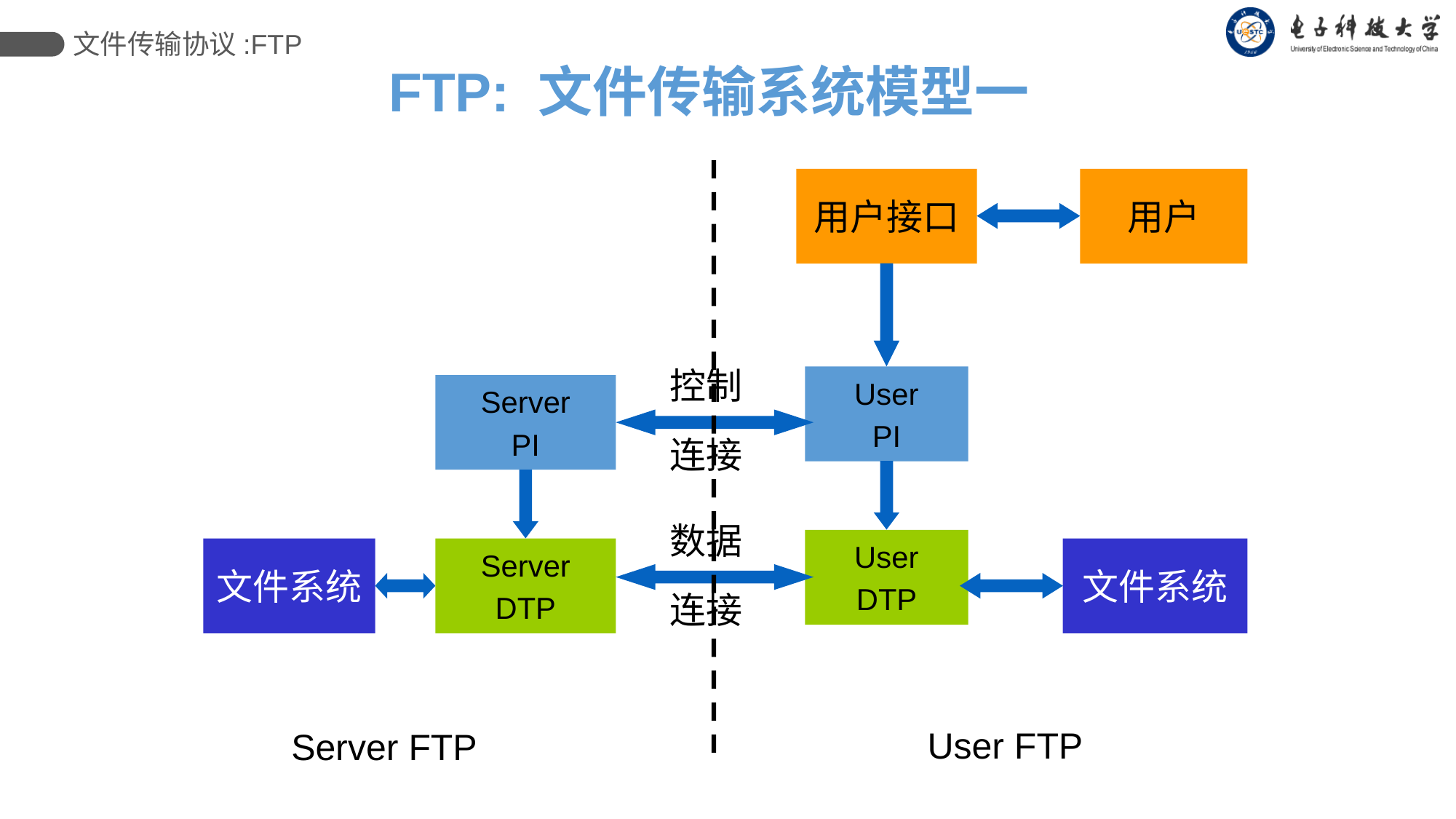

文件传输协议:FTP
# FTP: 文件传输系统模型一

用户接口
用户

控制
User
PI
Server
PI

连接

数据
User
DTP
文件系统
Server
DTP
文件系统

连接
User FTP
Server FTP